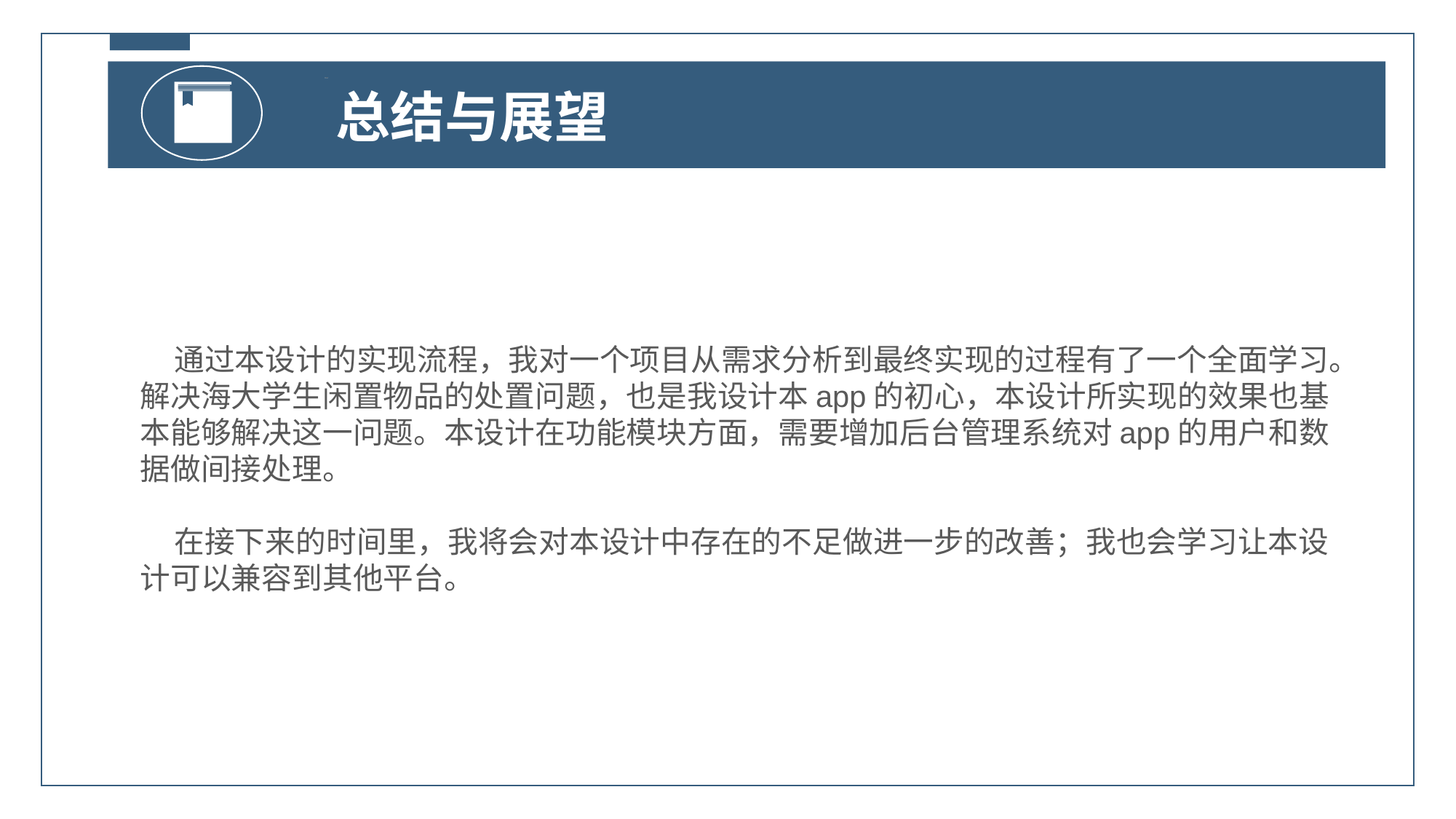

总结与展望

    通过本设计的实现流程，我对一个项目从需求分析到最终实现的过程有了一个全面学习。解决海大学生闲置物品的处置问题，也是我设计本app的初心，本设计所实现的效果也基本能够解决这一问题。本设计在功能模块方面，需要增加后台管理系统对app的用户和数据做间接处理。

    在接下来的时间里，我将会对本设计中存在的不足做进一步的改善；我也会学习让本设计可以兼容到其他平台。